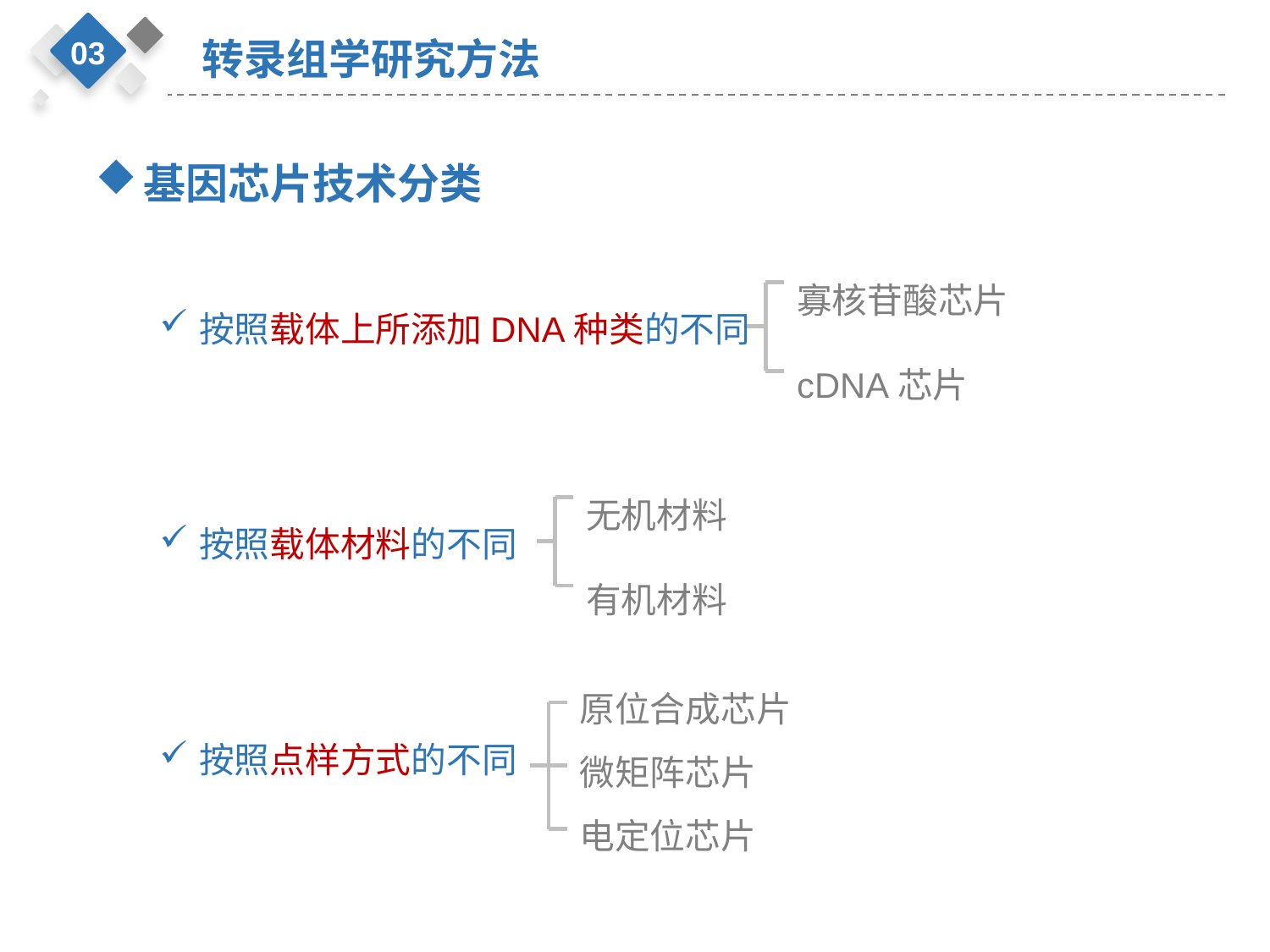

03

转录组学研究方法
基因芯片技术分类
寡核苷酸芯片
cDNA芯片

按照载体上所添加DNA种类的不同

按照载体材料的不同

按照点样方式的不同
无机材料
有机材料
原位合成芯片
微矩阵芯片
电定位芯片